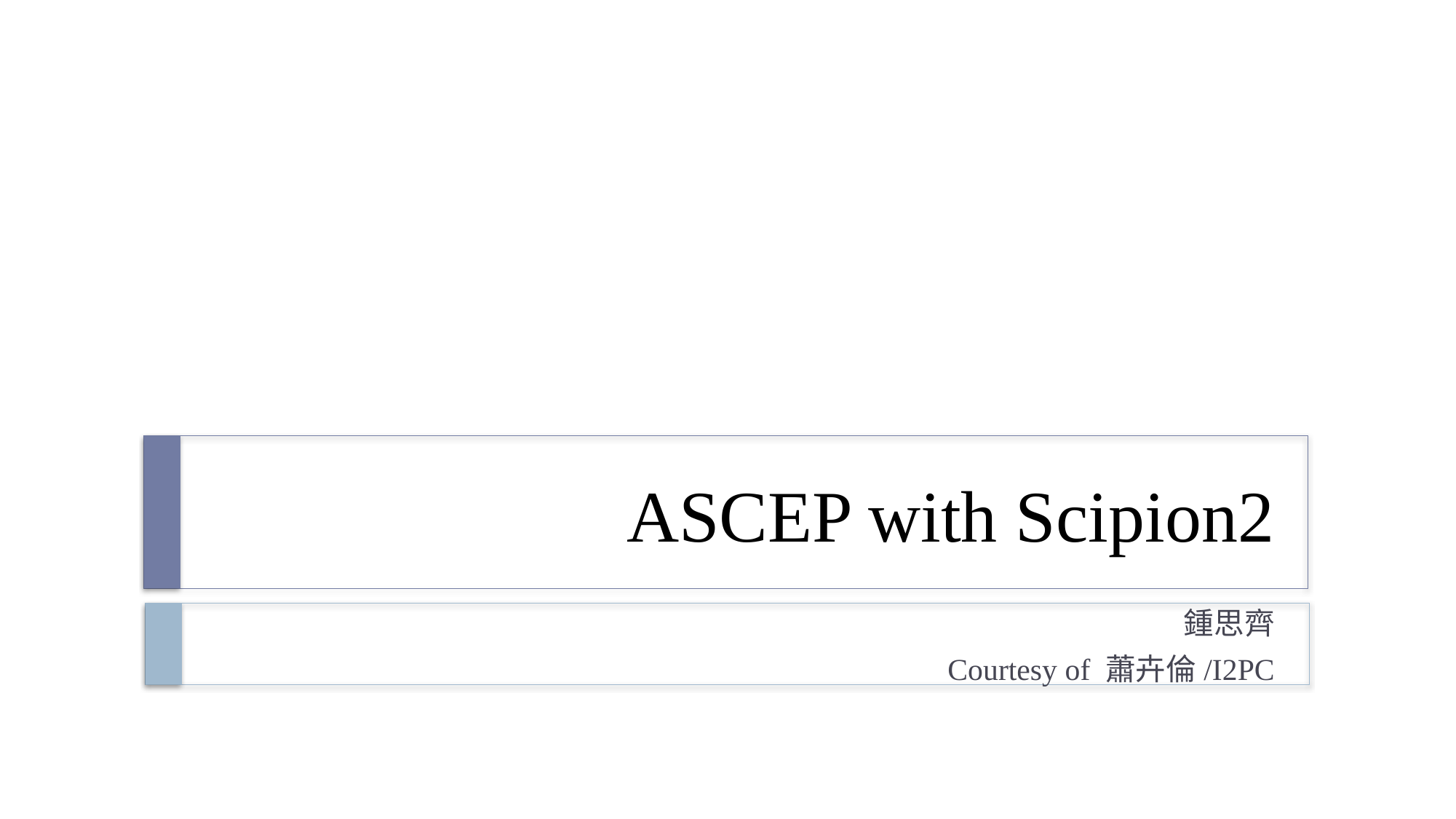

# ASCEP with Scipion2
鍾思齊
Courtesy of 蕭卉倫/I2PC